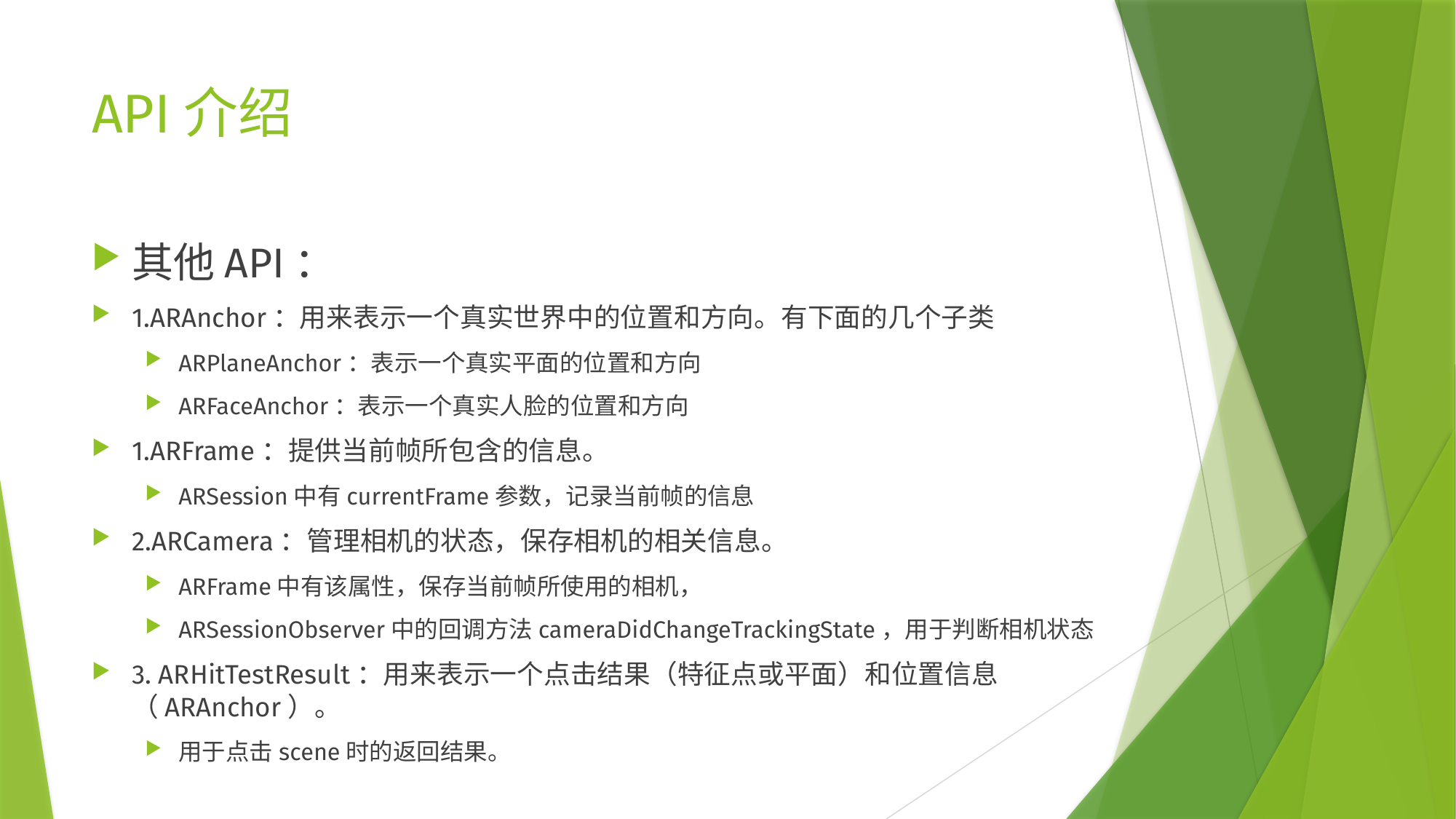

# API介绍
其他API：
1.ARAnchor：用来表示一个真实世界中的位置和方向。有下面的几个子类
ARPlaneAnchor：表示一个真实平面的位置和方向
ARFaceAnchor：表示一个真实人脸的位置和方向
1.ARFrame：提供当前帧所包含的信息。
ARSession中有currentFrame参数，记录当前帧的信息
2.ARCamera：管理相机的状态，保存相机的相关信息。
ARFrame中有该属性，保存当前帧所使用的相机，
ARSessionObserver中的回调方法cameraDidChangeTrackingState，用于判断相机状态
3. ARHitTestResult：用来表示一个点击结果（特征点或平面）和位置信息（ARAnchor）。
用于点击scene时的返回结果。